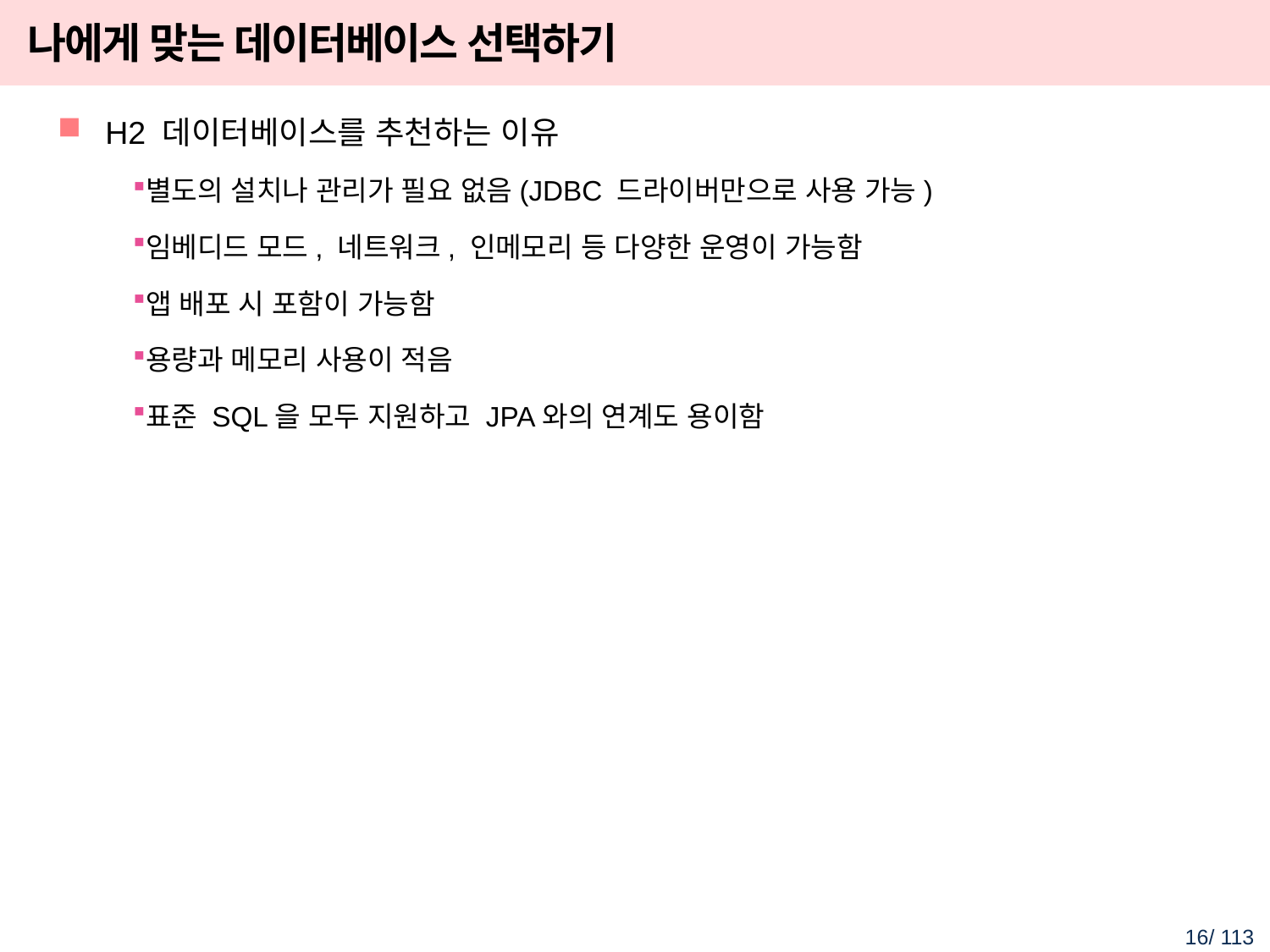

# 나에게 맞는 데이터베이스 선택하기
H2 데이터베이스를 추천하는 이유
별도의 설치나 관리가 필요 없음(JDBC 드라이버만으로 사용 가능)
임베디드 모드, 네트워크, 인메모리 등 다양한 운영이 가능함
앱 배포 시 포함이 가능함
용량과 메모리 사용이 적음
표준 SQL을 모두 지원하고 JPA와의 연계도 용이함